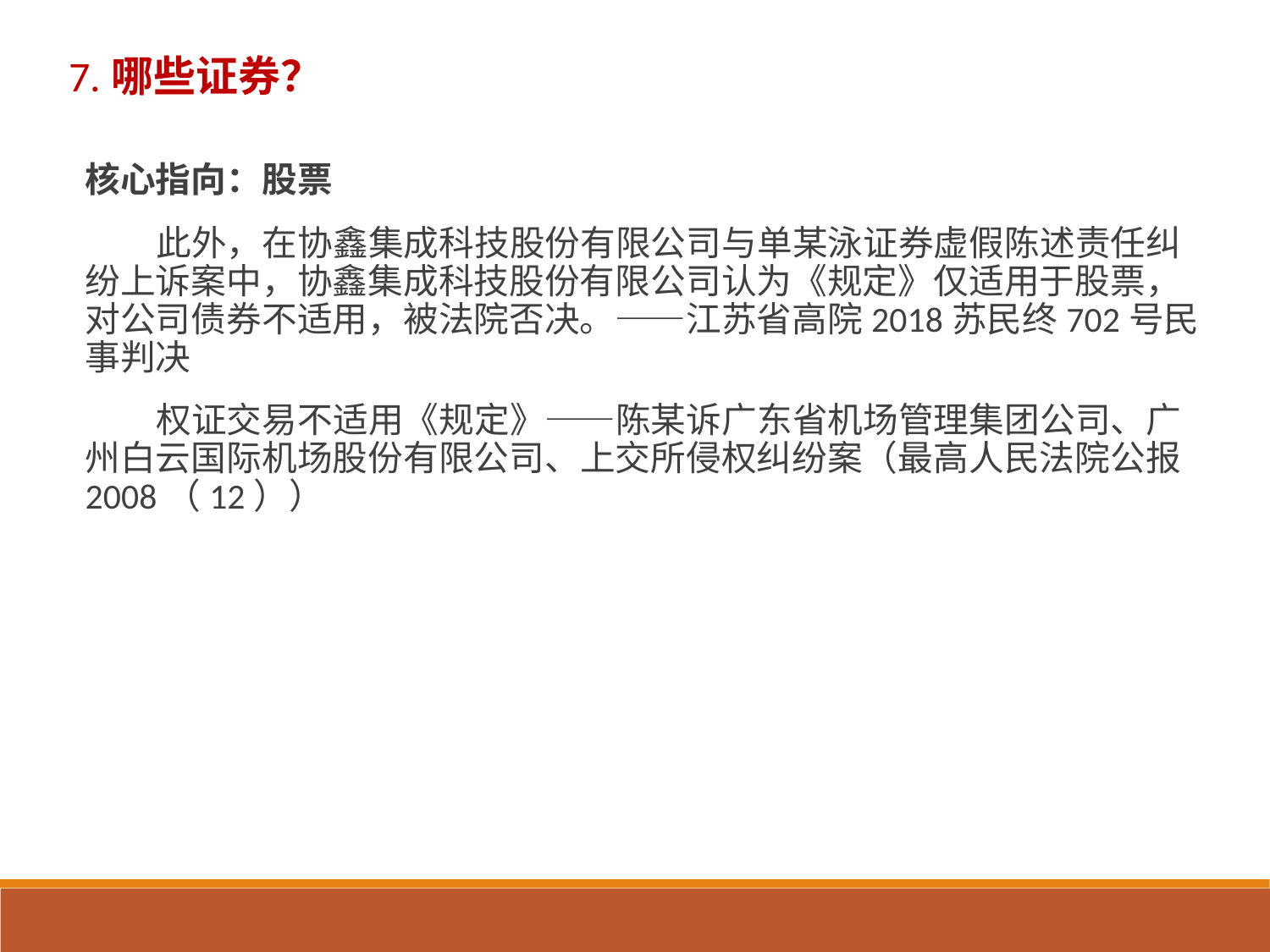

# 7.哪些证券？
核心指向：股票
        此外，在协鑫集成科技股份有限公司与单某泳证券虚假陈述责任纠纷上诉案中，协鑫集成科技股份有限公司认为《规定》仅适用于股票，对公司债券不适用，被法院否决。——江苏省高院2018苏民终702号民事判决
        权证交易不适用《规定》——陈某诉广东省机场管理集团公司、广州白云国际机场股份有限公司、上交所侵权纠纷案（最高人民法院公报2008（12））